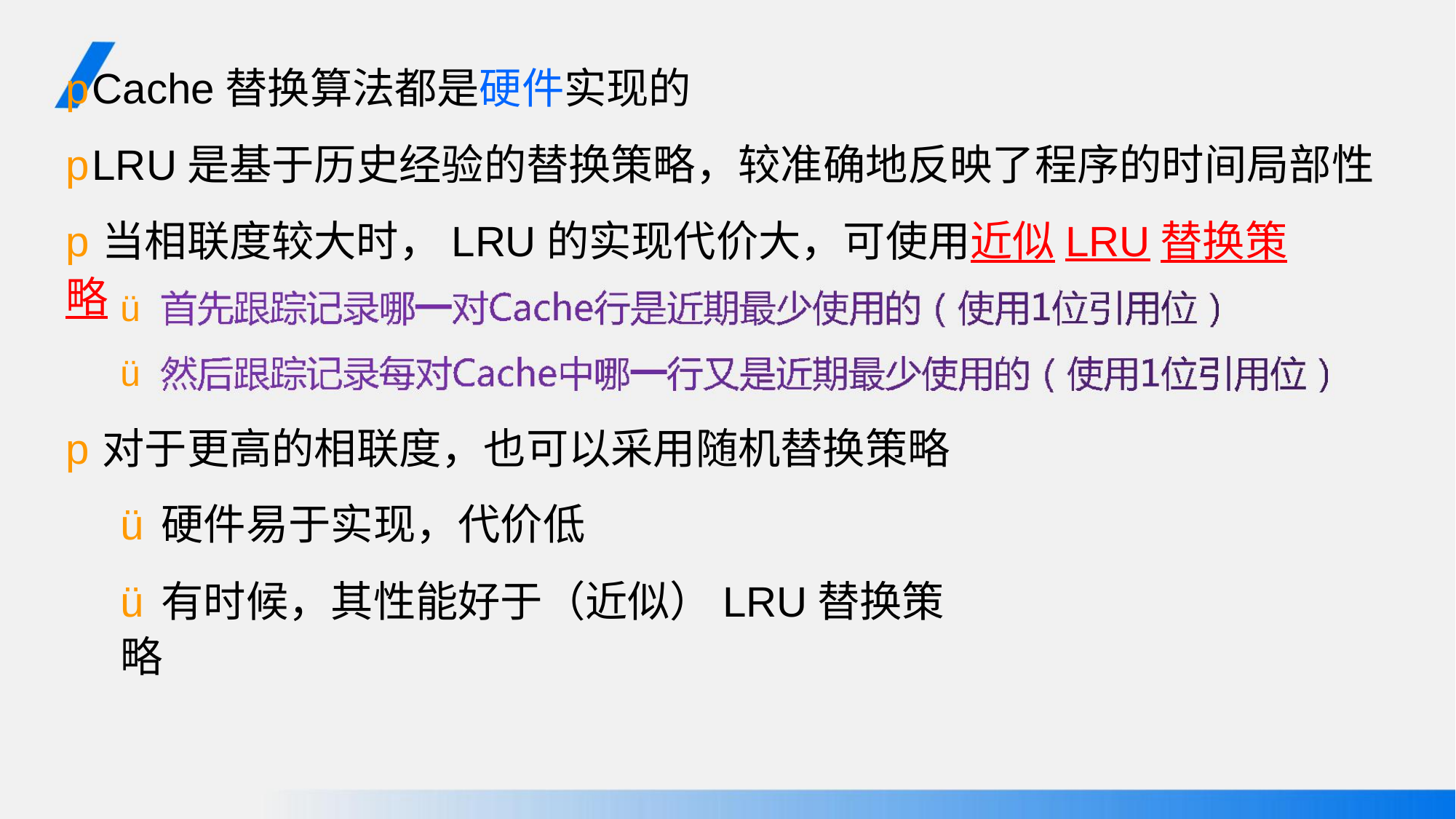

pCache替换算法都是硬件实现的
pLRU是基于历史经验的替换策略，较准确地反映了程序的时间局部性
p当相联度较大时，LRU的实现代价大，可使用近似LRU替换策略
ü
ü
p对于更高的相联度，也可以采用随机替换策略
ü硬件易于实现，代价低
ü有时候，其性能好于（近似）LRU替换策略